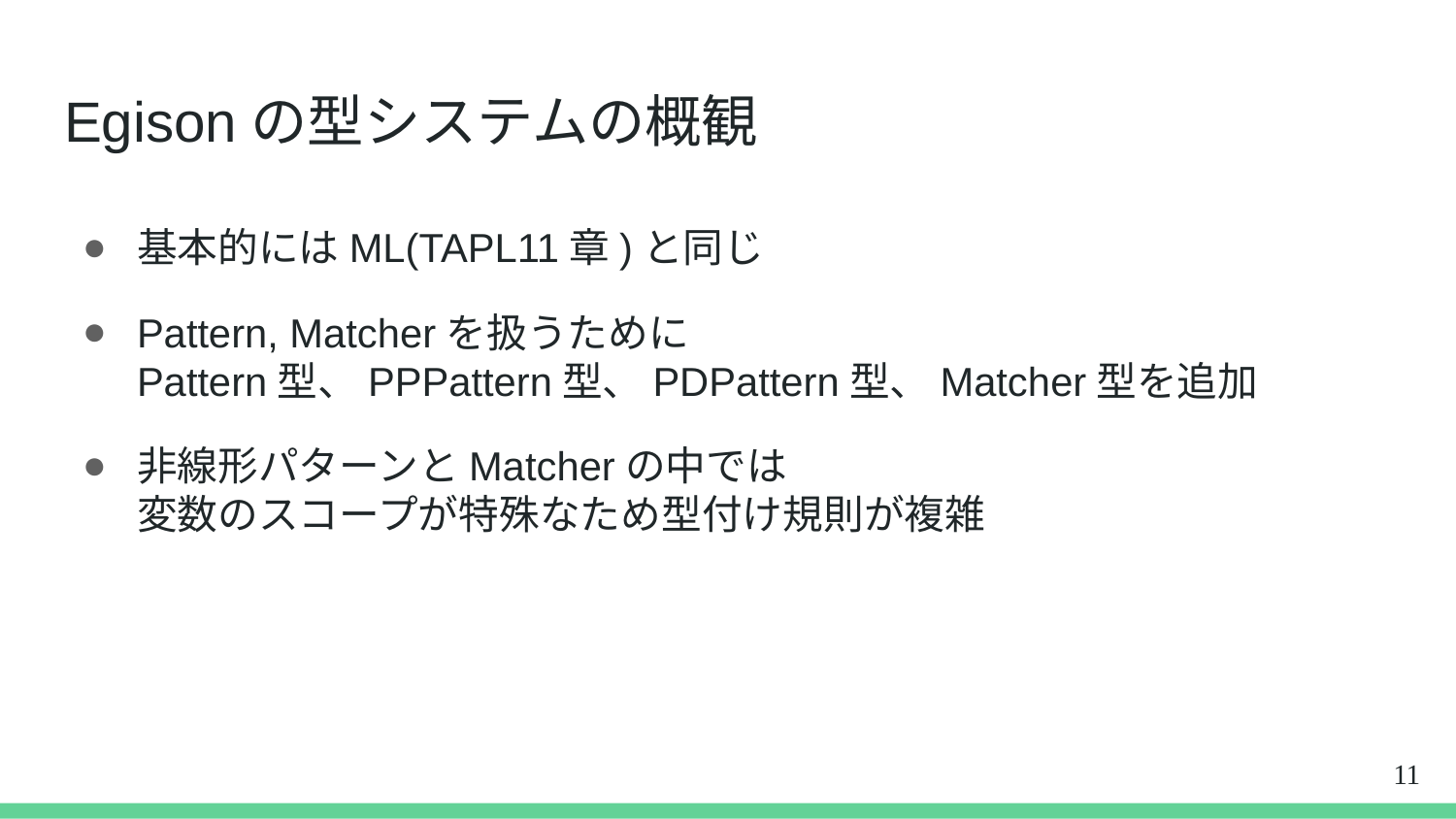

# Egisonの型システムの概観
基本的にはML(TAPL11章)と同じ
Pattern, Matcherを扱うために
Pattern型、PPPattern型、PDPattern型、Matcher型を追加
非線形パターンとMatcherの中では
変数のスコープが特殊なため型付け規則が複雑
11